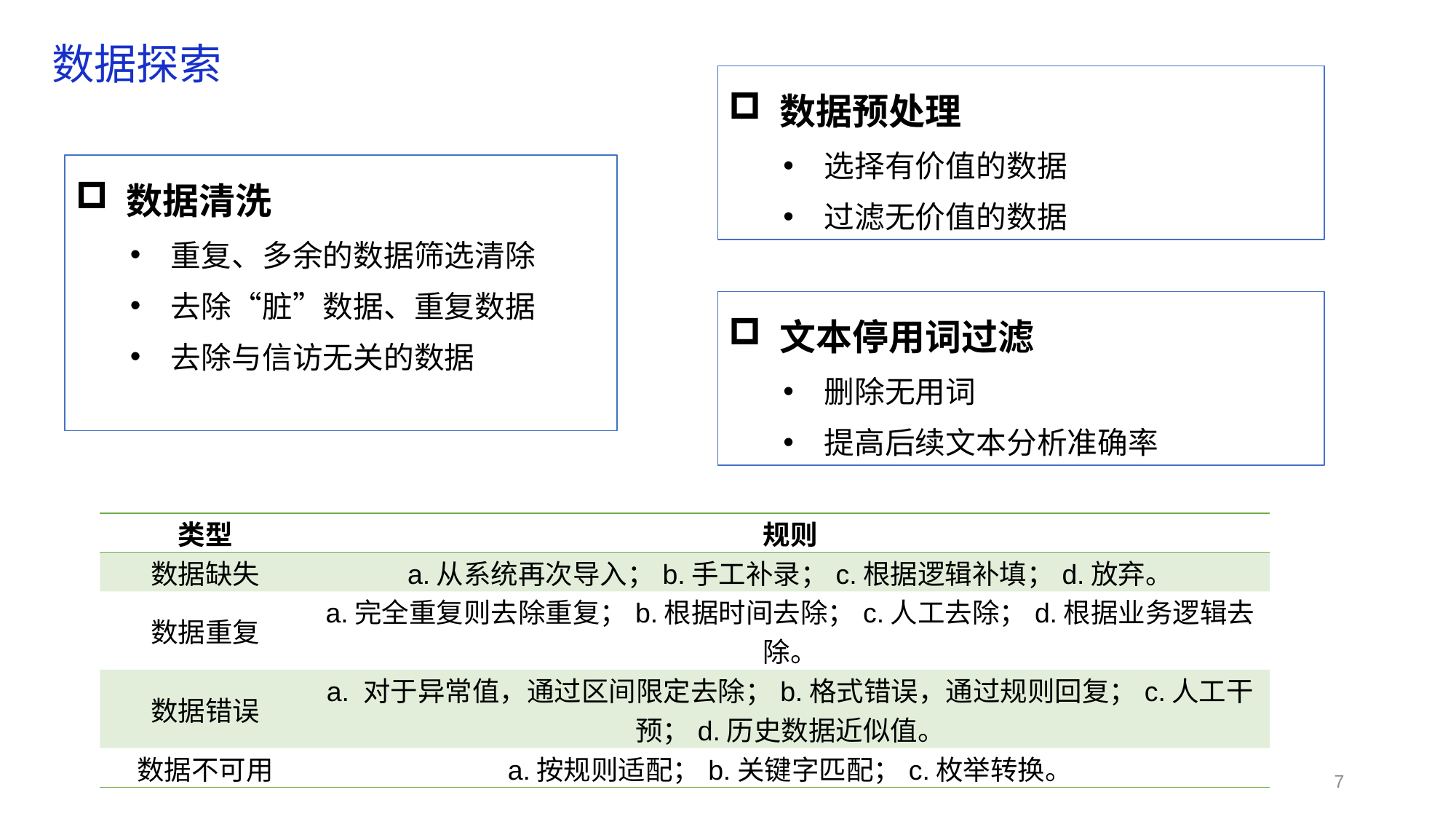

数据探索
 数据预处理
选择有价值的数据
过滤无价值的数据
 数据清洗
重复、多余的数据筛选清除
去除“脏”数据、重复数据
去除与信访无关的数据

 文本停用词过滤
删除无用词
提高后续文本分析准确率
| 类型 | 规则 |
| --- | --- |
| 数据缺失 | a.从系统再次导入；b.手工补录；c.根据逻辑补填；d.放弃。 |
| 数据重复 | a.完全重复则去除重复；b.根据时间去除；c.人工去除；d.根据业务逻辑去除。 |
| 数据错误 | a. 对于异常值，通过区间限定去除；b.格式错误，通过规则回复；c.人工干预；d.历史数据近似值。 |
| 数据不可用 | a.按规则适配；b.关键字匹配；c.枚举转换。 |
7